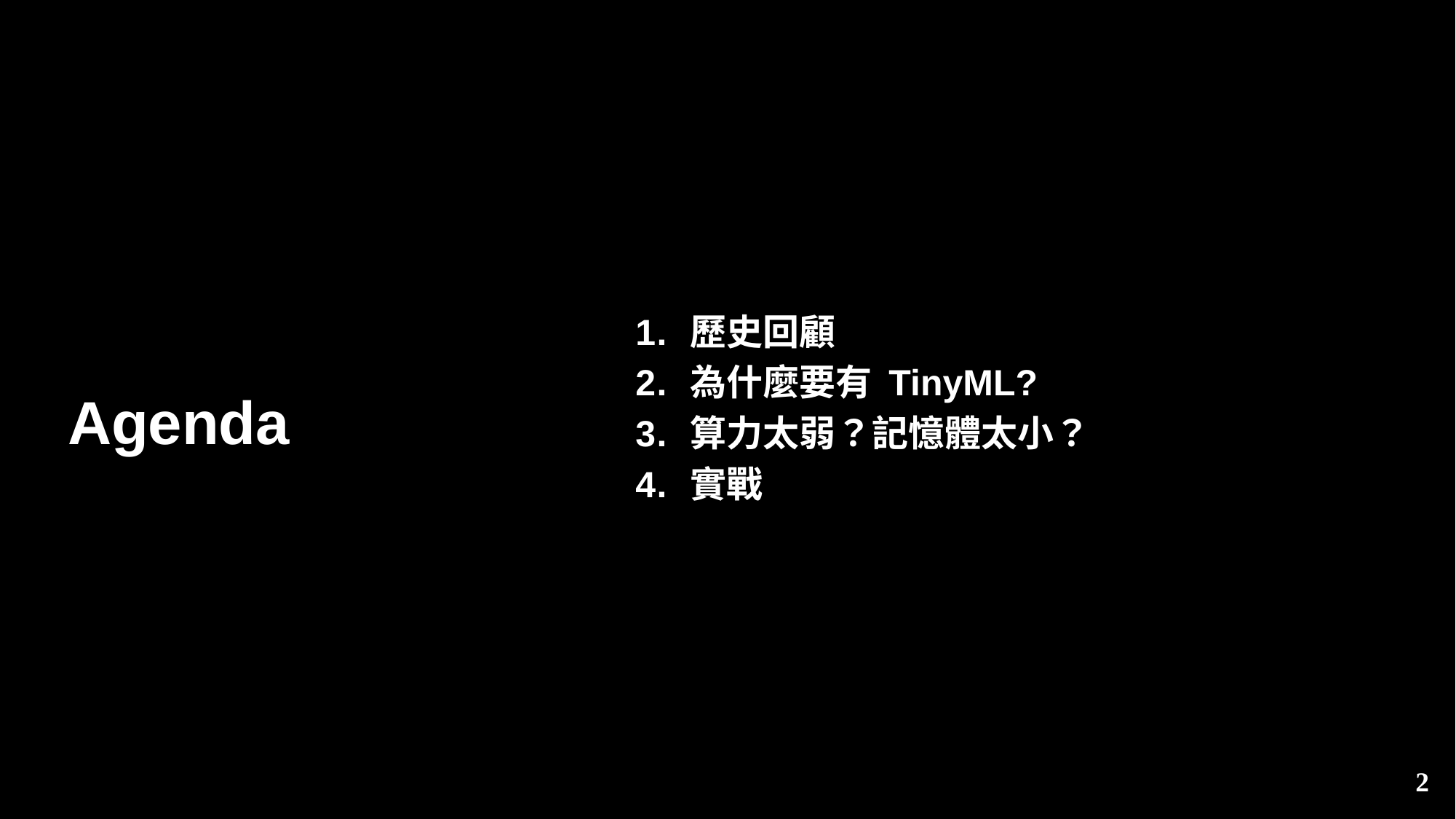

歷史回顧
為什麼要有 TinyML?
算力太弱？記憶體太小？
實戰

# Agenda
2